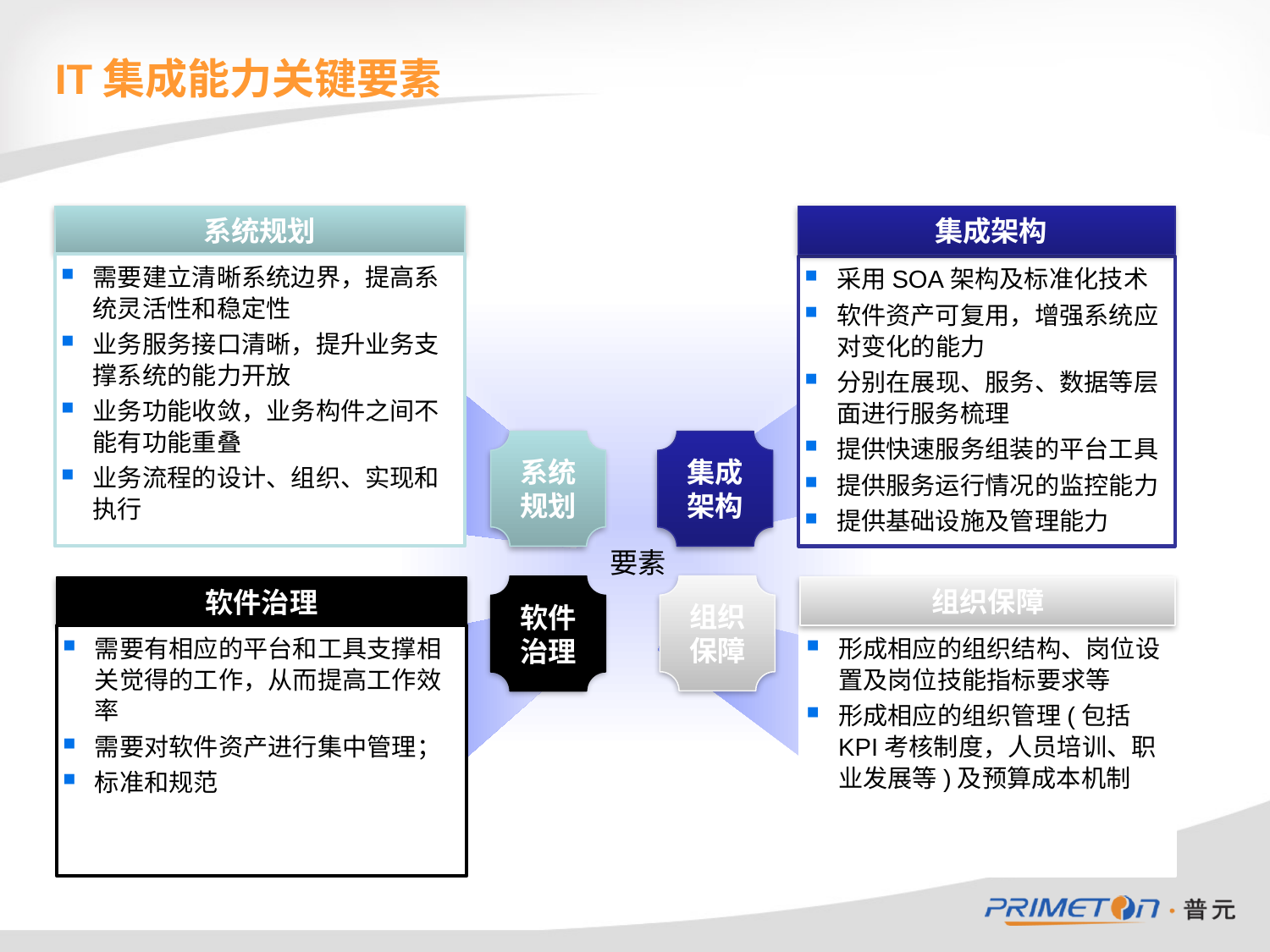

# IT集成能力关键要素
系统规划
集成架构
需要建立清晰系统边界，提高系统灵活性和稳定性
业务服务接口清晰，提升业务支撑系统的能力开放
业务功能收敛，业务构件之间不能有功能重叠
业务流程的设计、组织、实现和执行
采用SOA架构及标准化技术
软件资产可复用，增强系统应对变化的能力
分别在展现、服务、数据等层面进行服务梳理
提供快速服务组装的平台工具
提供服务运行情况的监控能力
提供基础设施及管理能力

系统规划
集成架构
要素

组织保障
软件治理
软件治理
组织保障
需要有相应的平台和工具支撑相关觉得的工作，从而提高工作效率
需要对软件资产进行集中管理；
标准和规范
形成相应的组织结构、岗位设置及岗位技能指标要求等
形成相应的组织管理(包括KPI考核制度，人员培训、职业发展等)及预算成本机制